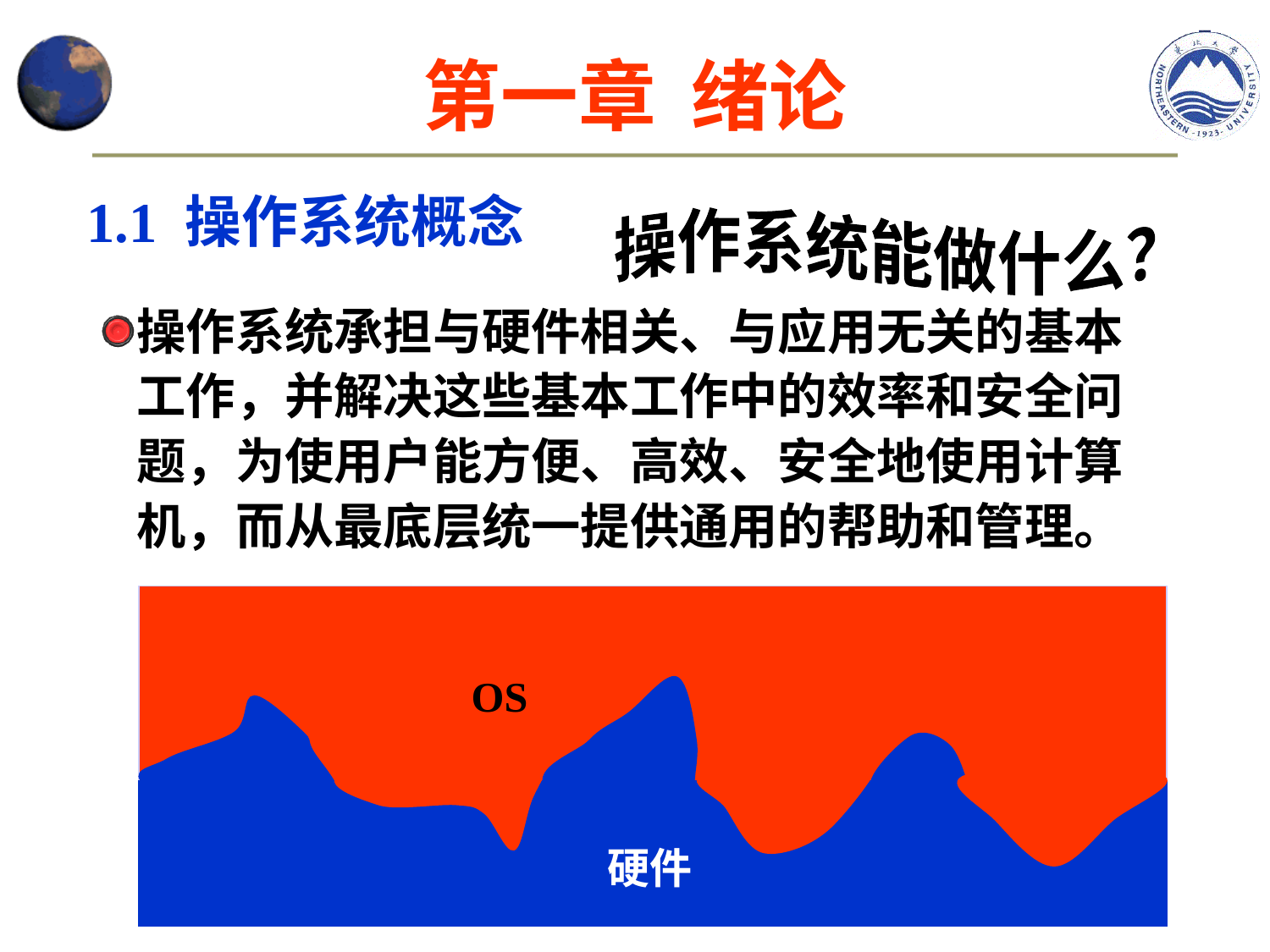

# 第一章  绪论
1.1 操作系统概念
操作系统能做什么？
操作系统承担与硬件相关、与应用无关的基本工作，并解决这些基本工作中的效率和安全问题，为使用户能方便、高效、安全地使用计算机，而从最底层统一提供通用的帮助和管理。

OS

硬件